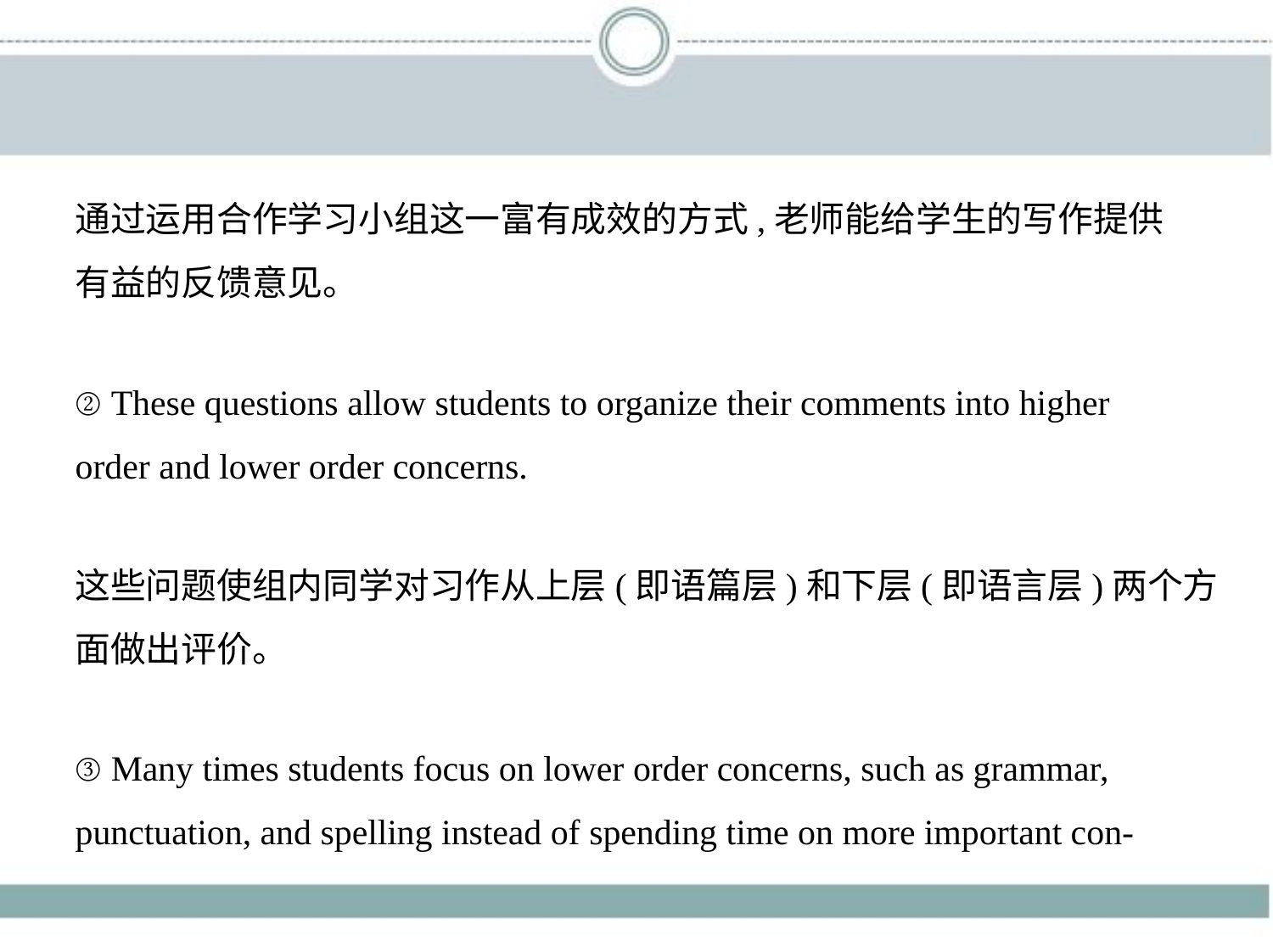

通过运用合作学习小组这一富有成效的方式,老师能给学生的写作提供
有益的反馈意见。
② These questions allow students to organize their comments into higher
order and lower order concerns.
这些问题使组内同学对习作从上层(即语篇层)和下层(即语言层)两个方
面做出评价。
③ Many times students focus on lower order concerns, such as grammar,
punctuation, and spelling instead of spending time on more important con-